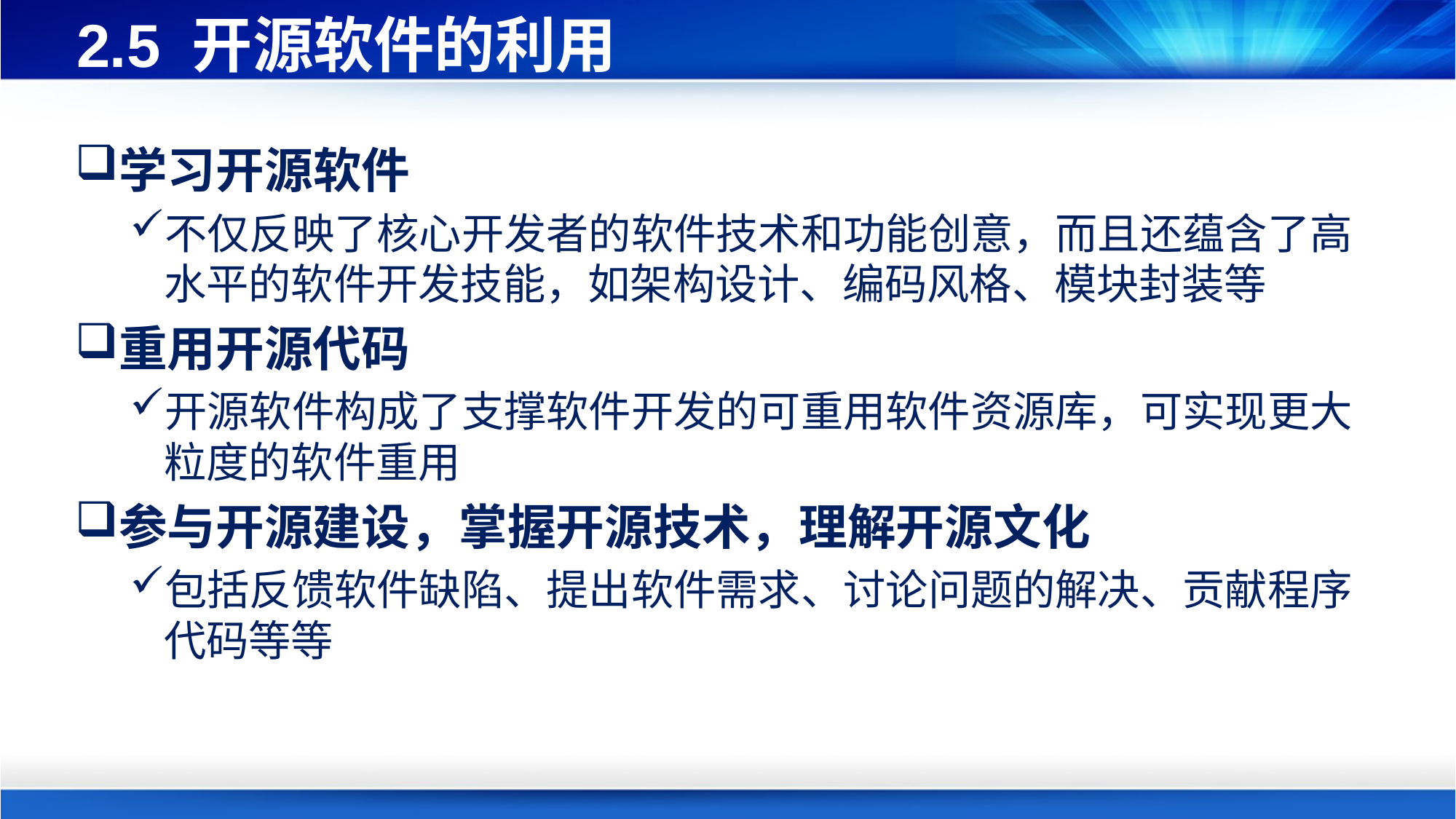

# 2.5 开源软件的利用
学习开源软件
不仅反映了核心开发者的软件技术和功能创意，而且还蕴含了高水平的软件开发技能，如架构设计、编码风格、模块封装等
重用开源代码
开源软件构成了支撑软件开发的可重用软件资源库，可实现更大粒度的软件重用
参与开源建设，掌握开源技术，理解开源文化
包括反馈软件缺陷、提出软件需求、讨论问题的解决、贡献程序代码等等